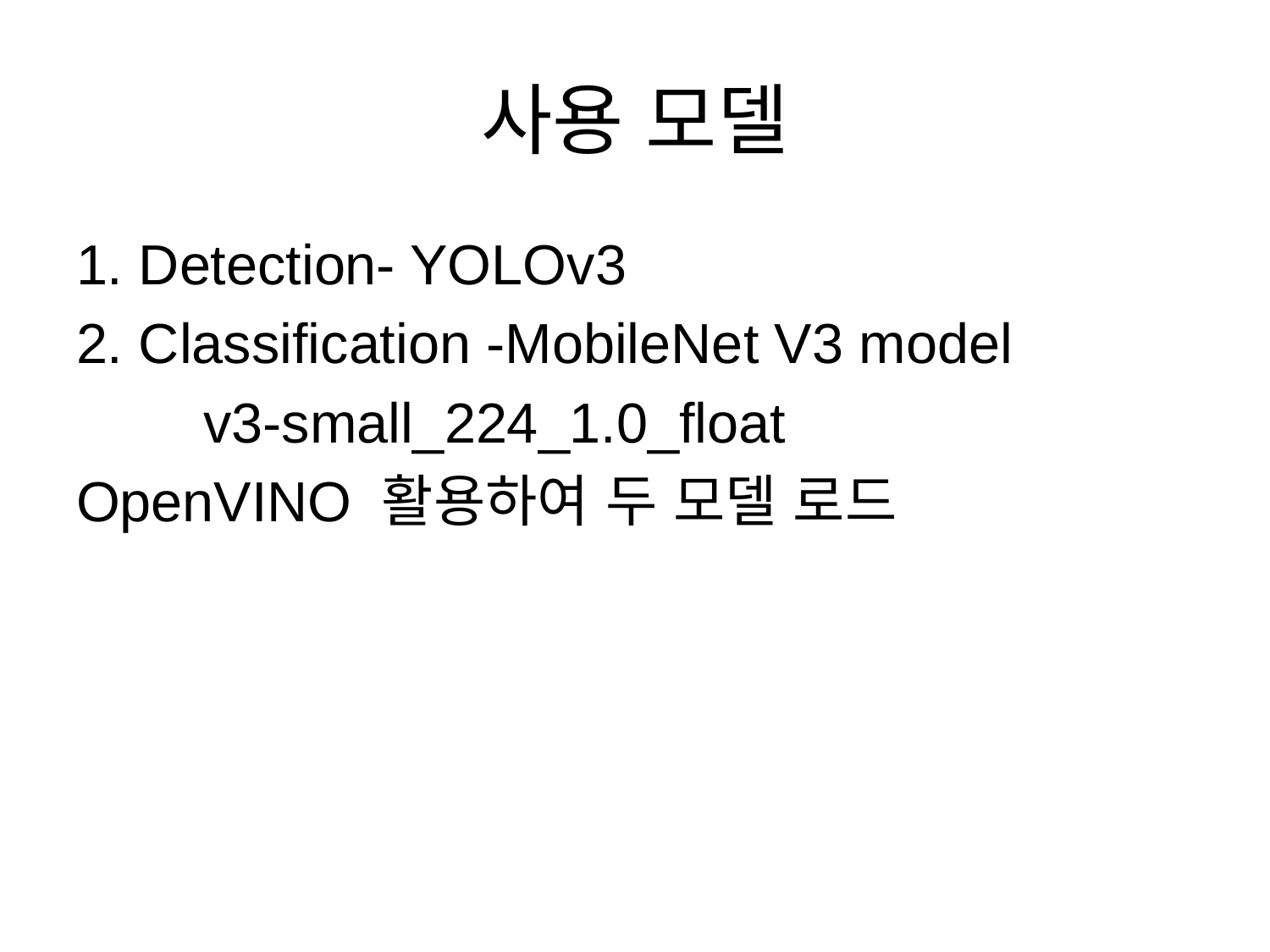

# 사용 모델
1. Detection- YOLOv3
2. Classification -MobileNet V3 model
	v3-small_224_1.0_float
OpenVINO 활용하여 두 모델 로드